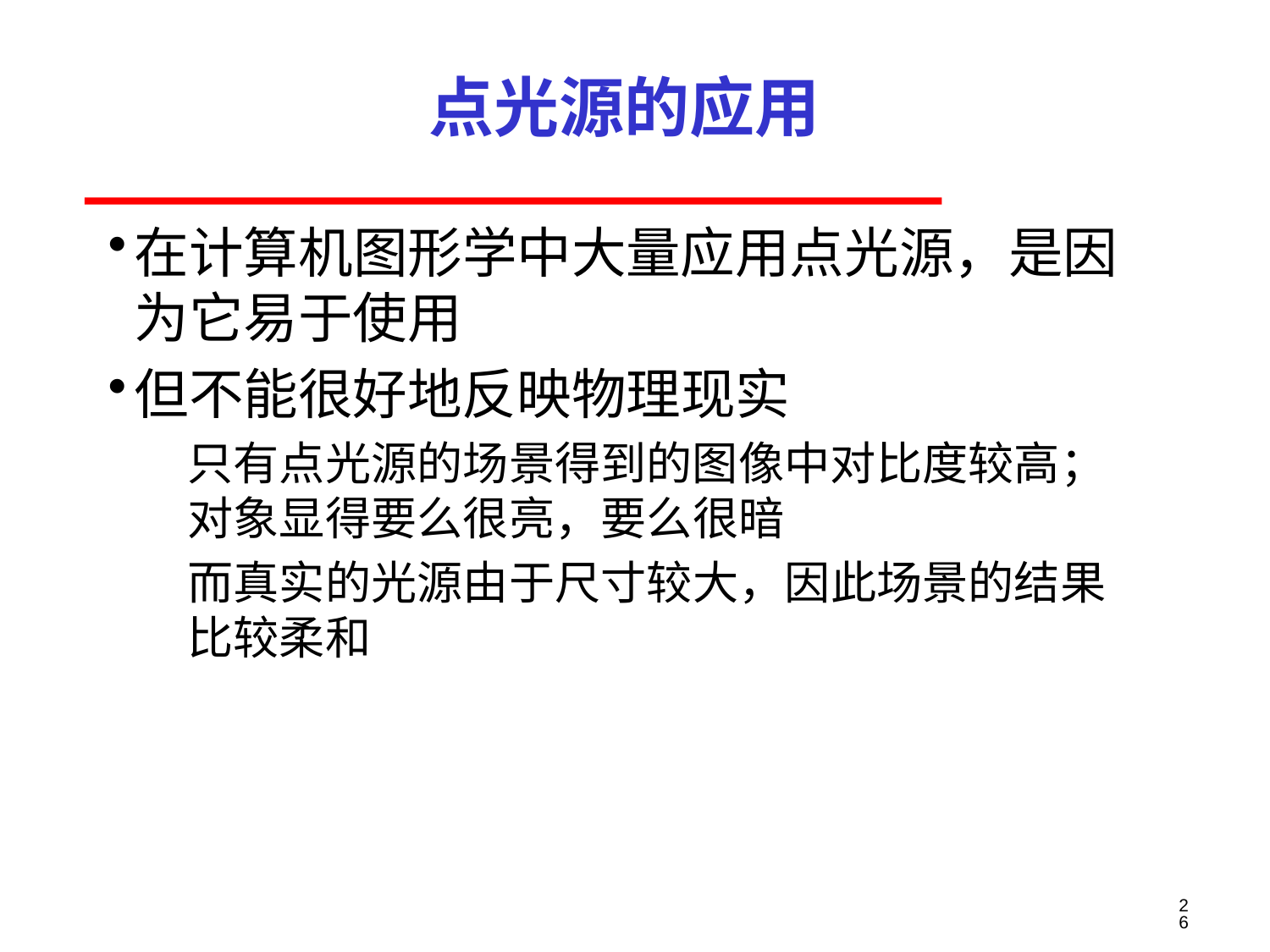

# 点光源的应用
在计算机图形学中大量应用点光源，是因
为它易于使用
但不能很好地反映物理现实
只有点光源的场景得到的图像中对比度较高；
对象显得要么很亮，要么很暗
而真实的光源由于尺寸较大，因此场景的结果
比较柔和
26